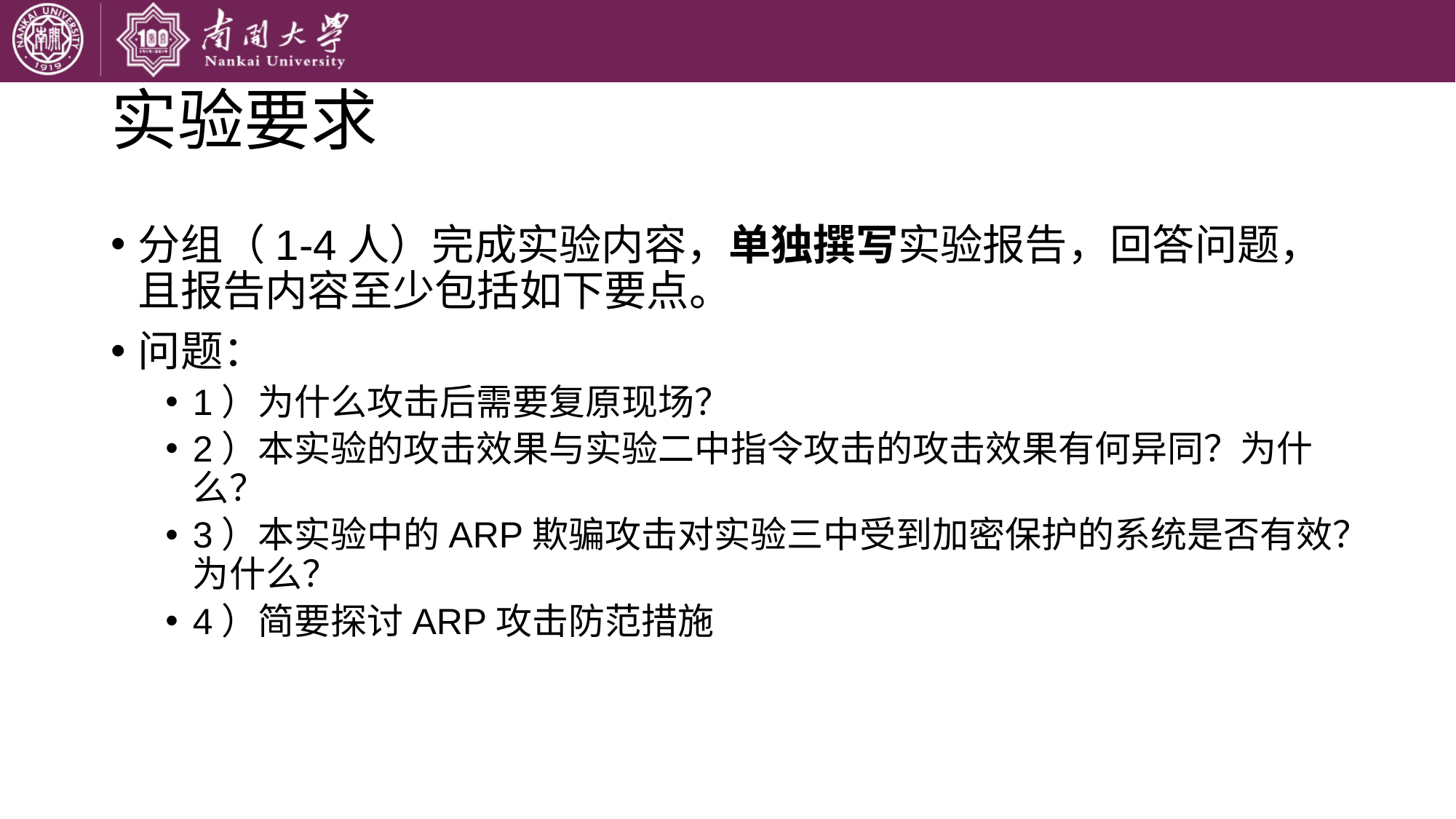

# 实验要求
分组（1-4人）完成实验内容，单独撰写实验报告，回答问题，且报告内容至少包括如下要点。
问题：
1）为什么攻击后需要复原现场？
2）本实验的攻击效果与实验二中指令攻击的攻击效果有何异同？为什么？
3）本实验中的ARP欺骗攻击对实验三中受到加密保护的系统是否有效？为什么？
4）简要探讨ARP攻击防范措施